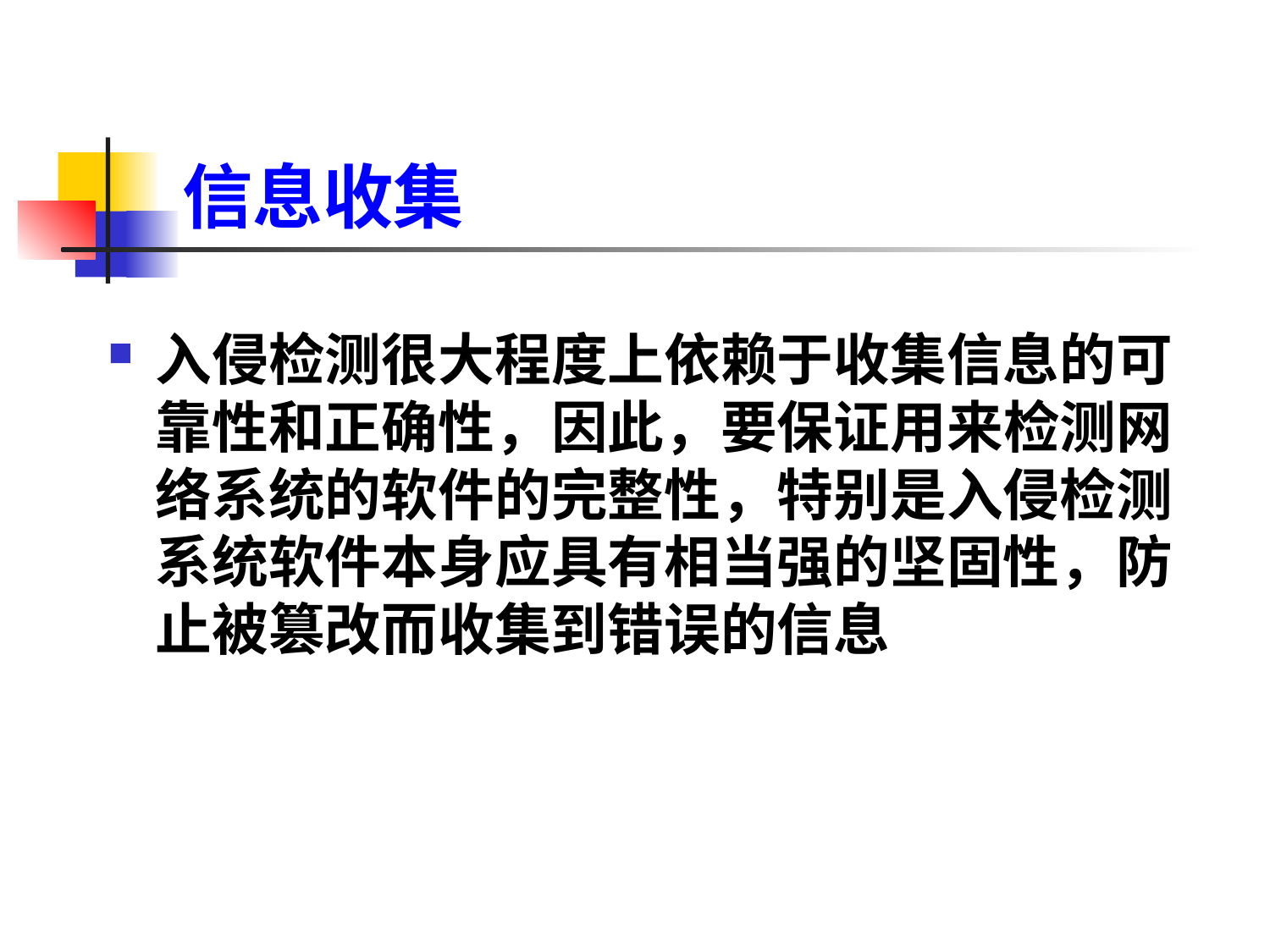

# 信息收集
入侵检测很大程度上依赖于收集信息的可靠性和正确性，因此，要保证用来检测网络系统的软件的完整性，特别是入侵检测系统软件本身应具有相当强的坚固性，防止被篡改而收集到错误的信息